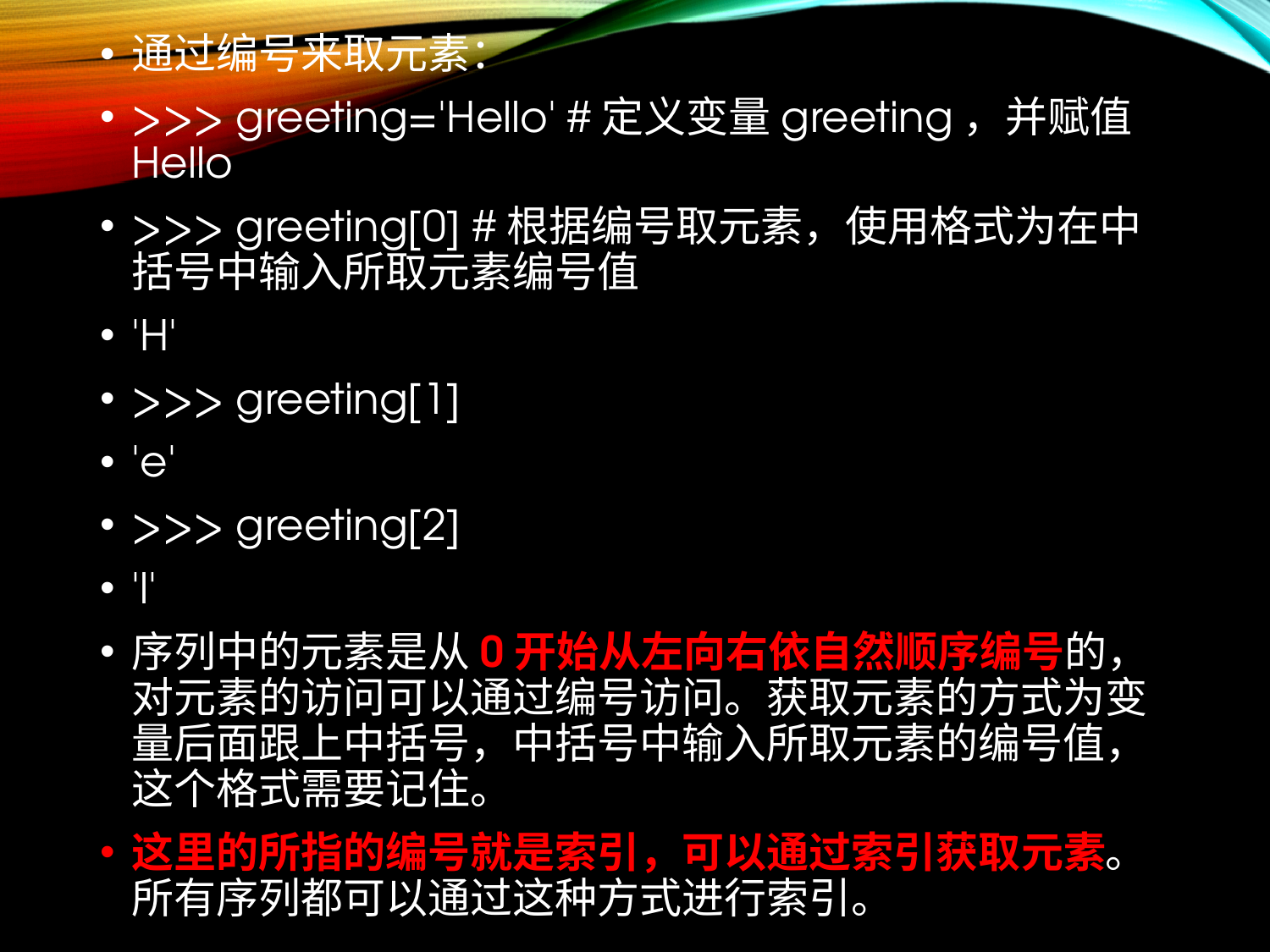

通过编号来取元素：
>>> greeting='Hello' #定义变量greeting，并赋值Hello
>>> greeting[0] #根据编号取元素，使用格式为在中括号中输入所取元素编号值
'H'
>>> greeting[1]
'e'
>>> greeting[2]
'l'
序列中的元素是从0开始从左向右依自然顺序编号的，对元素的访问可以通过编号访问。获取元素的方式为变量后面跟上中括号，中括号中输入所取元素的编号值，这个格式需要记住。
这里的所指的编号就是索引，可以通过索引获取元素。所有序列都可以通过这种方式进行索引。